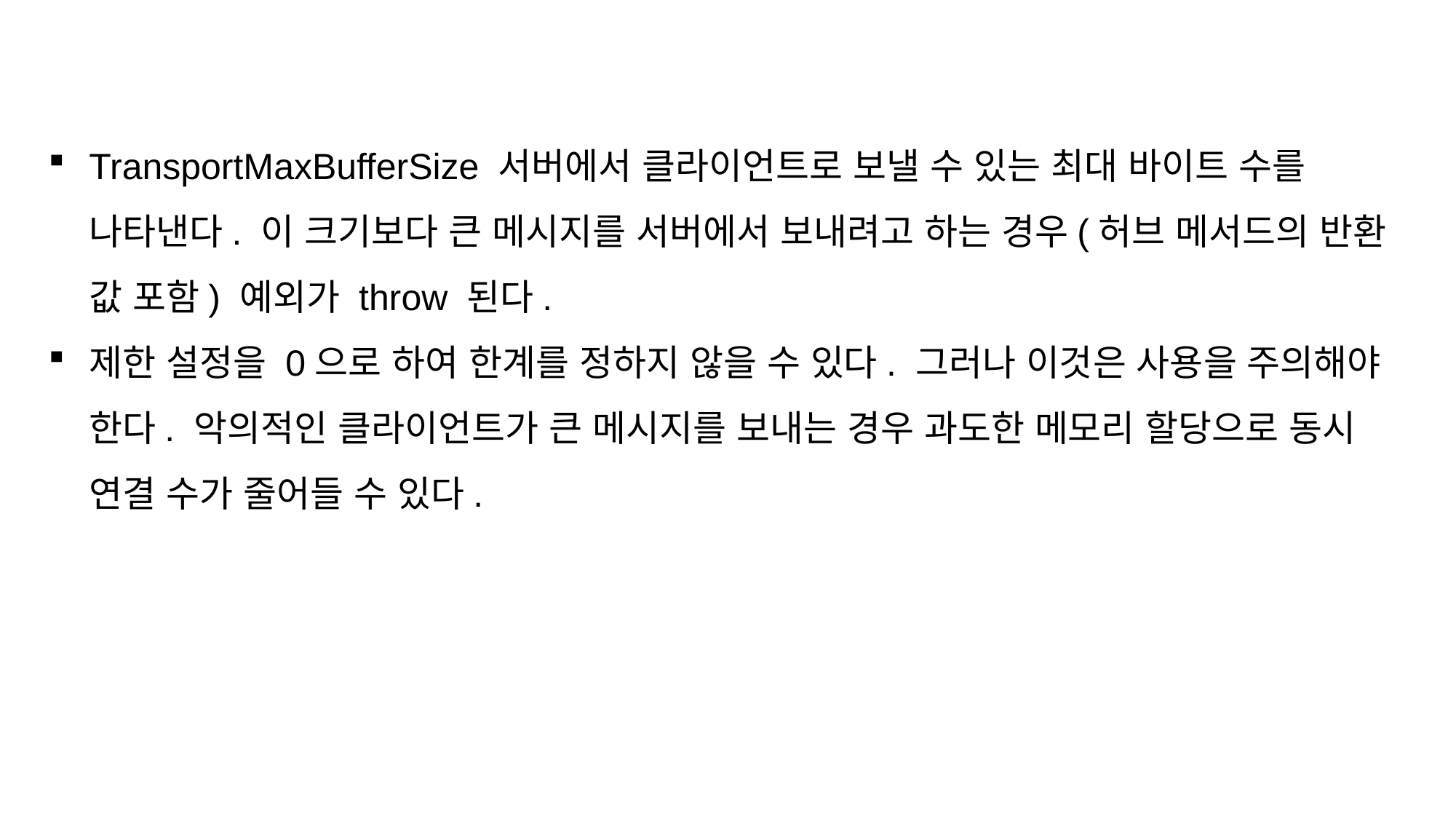

TransportMaxBufferSize 서버에서 클라이언트로 보낼 수 있는 최대 바이트 수를 나타낸다. 이 크기보다 큰 메시지를 서버에서 보내려고 하는 경우(허브 메서드의 반환 값 포함) 예외가 throw 된다.
제한 설정을 0으로 하여 한계를 정하지 않을 수 있다. 그러나 이것은 사용을 주의해야 한다. 악의적인 클라이언트가 큰 메시지를 보내는 경우 과도한 메모리 할당으로 동시 연결 수가 줄어들 수 있다.